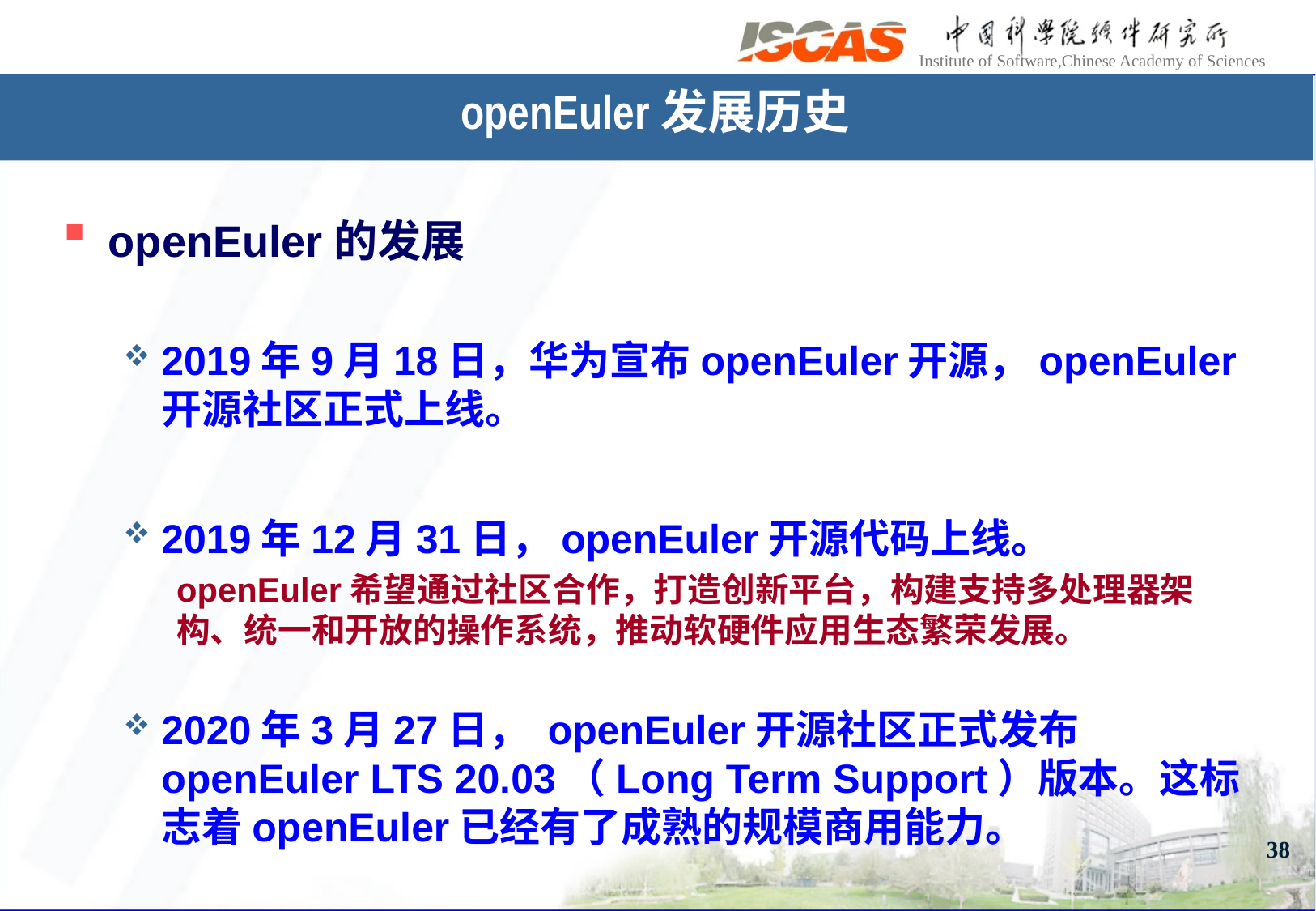

# openEuler发展历史
openEuler的发展

2019年9月18日，华为宣布openEuler开源，openEuler开源社区正式上线。

2019年12月31日，openEuler开源代码上线。
openEuler希望通过社区合作，打造创新平台，构建支持多处理器架构、统一和开放的操作系统，推动软硬件应用生态繁荣发展。

2020年3月27日， openEuler开源社区正式发布openEuler LTS 20.03（Long Term Support）版本。这标志着openEuler已经有了成熟的规模商用能力。

38